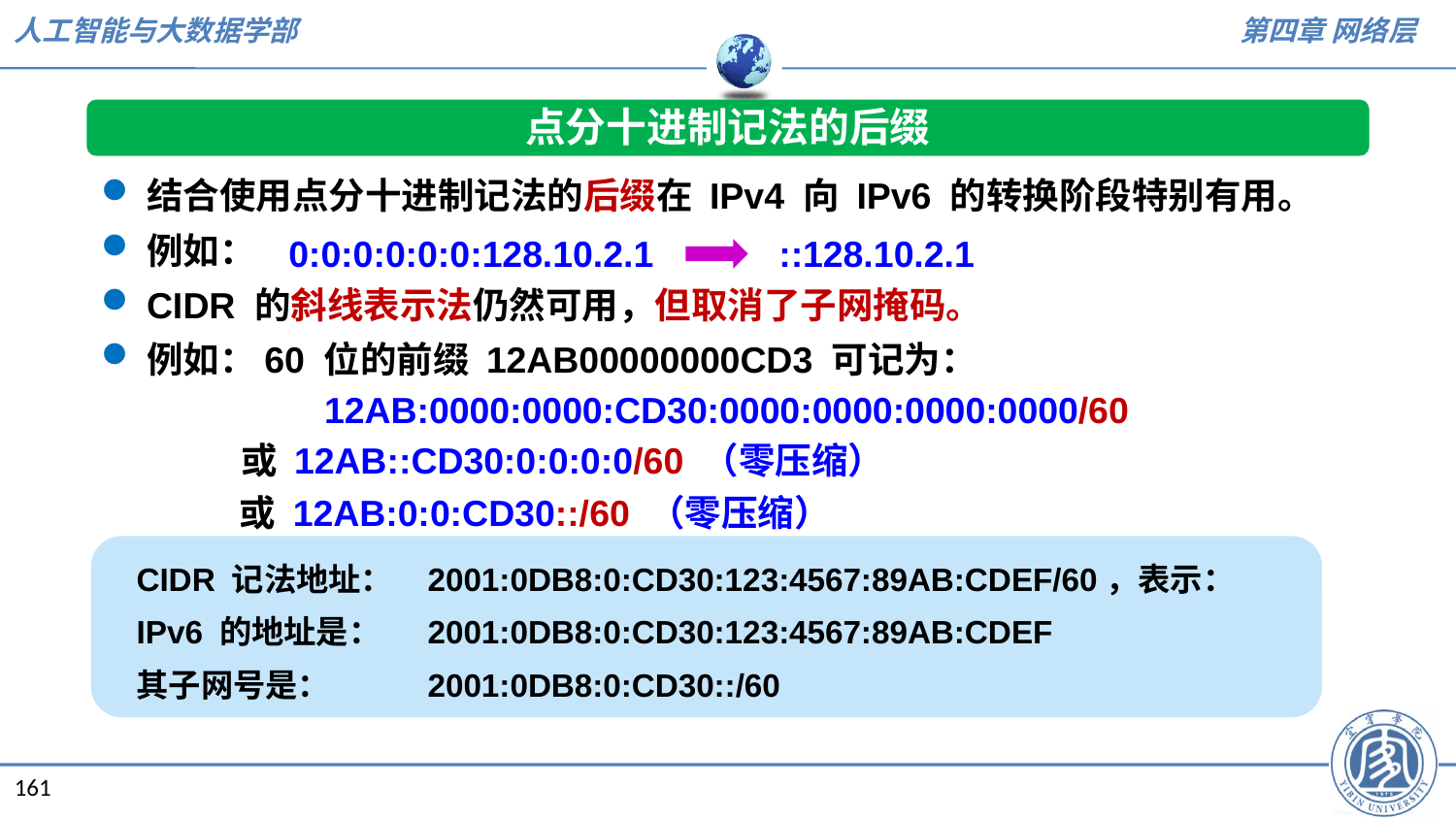

点分十进制记法的后缀

结合使用点分十进制记法的后缀在 IPv4 向 IPv6 的转换阶段特别有用。
例如：
CIDR 的斜线表示法仍然可用，但取消了子网掩码。
例如：60 位的前缀 12AB00000000CD3 可记为：

0:0:0:0:0:0:128.10.2.1
::128.10.2.1

12AB:0000:0000:CD30:0000:0000:0000:0000/60
或 12AB::CD30:0:0:0:0/60 （零压缩）
或 12AB:0:0:CD30::/60 （零压缩）

CIDR 记法地址：	2001:0DB8:0:CD30:123:4567:89AB:CDEF/60，表示：
IPv6 的地址是：	2001:0DB8:0:CD30:123:4567:89AB:CDEF
其子网号是：	2001:0DB8:0:CD30::/60
161